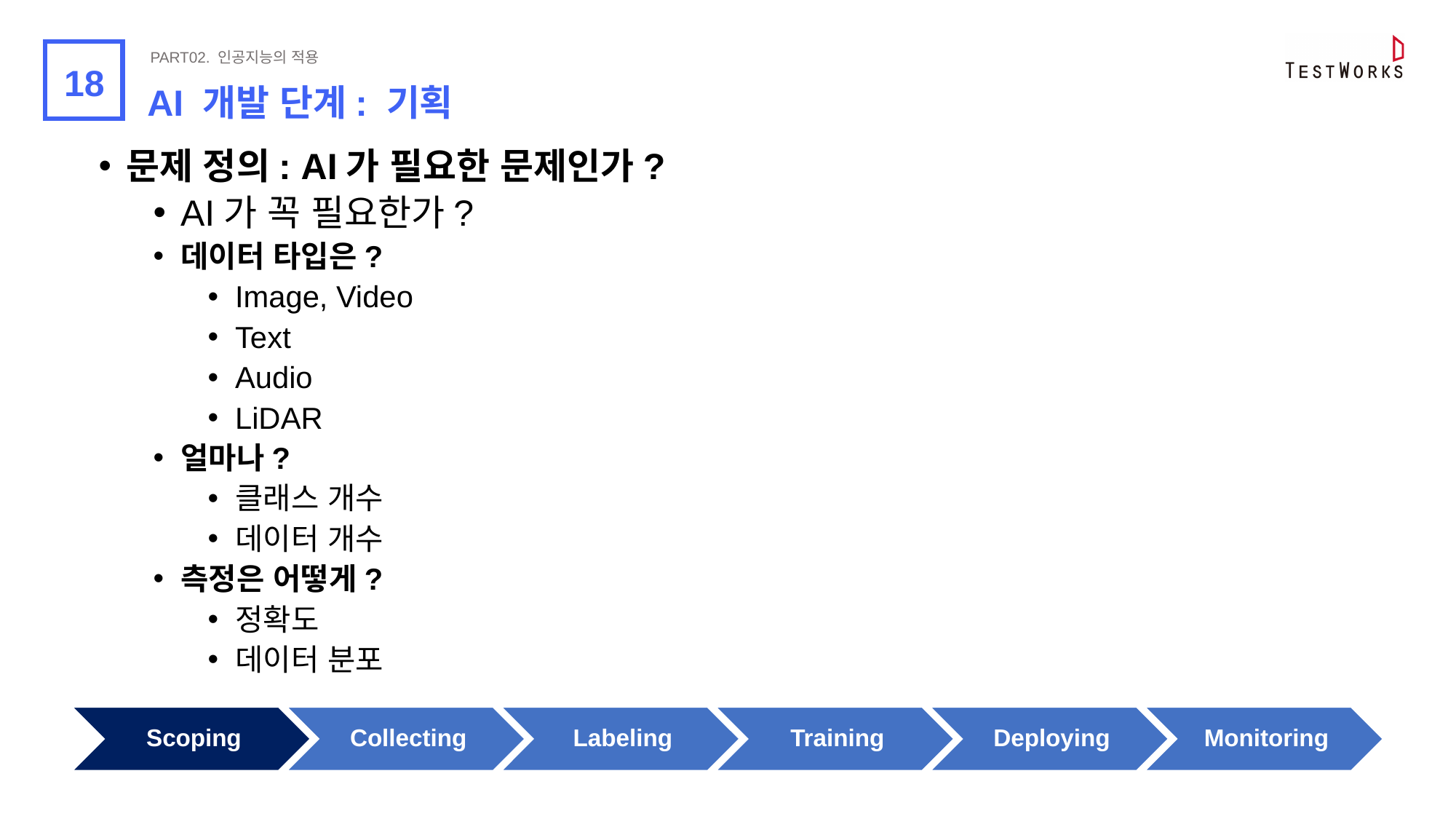

PART02. 인공지능의 적용

8
18
AI 개발 단계: 기획
문제 정의: AI가 필요한 문제인가?
AI가 꼭 필요한가?
데이터 타입은?
Image, Video
Text
Audio
LiDAR
얼마나?
클래스 개수
데이터 개수
측정은 어떻게?
정확도
데이터 분포

Scoping

Collecting

Labeling

Training

Deploying

Monitoring